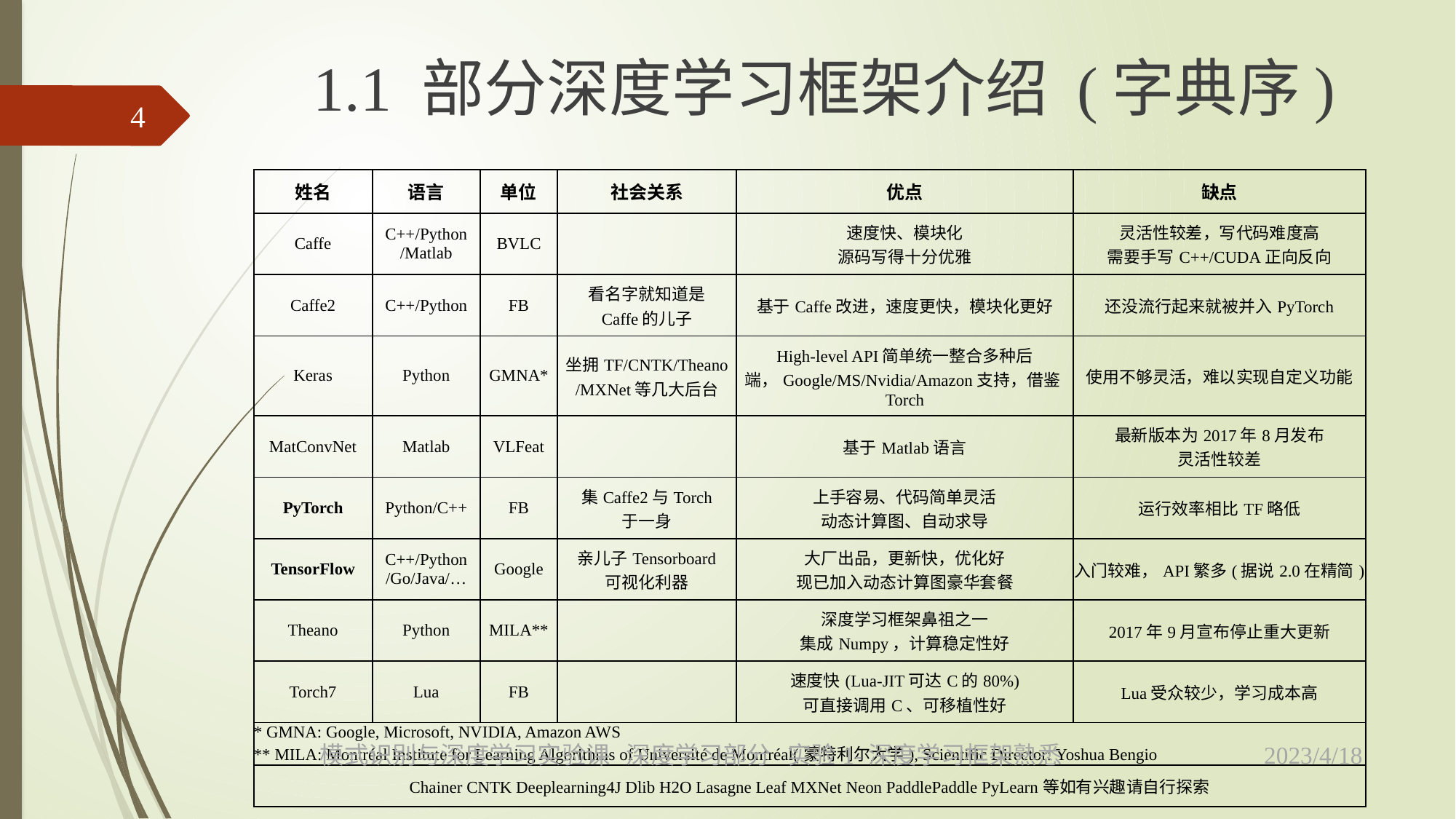

# 1.1 部分深度学习框架介绍 (字典序)
4
| 姓名 | 语言 | 单位 | 社会关系 | 优点 | 缺点 |
| --- | --- | --- | --- | --- | --- |
| Caffe | C++/Python /Matlab | BVLC |  | 速度快、模块化 源码写得十分优雅 | 灵活性较差，写代码难度高 需要手写C++/CUDA正向反向 |
| Caffe2 | C++/Python | FB | 看名字就知道是 Caffe的儿子 | 基于Caffe改进，速度更快，模块化更好 | 还没流行起来就被并入PyTorch |
| Keras | Python | GMNA\* | 坐拥TF/CNTK/Theano /MXNet等几大后台 | High-level API简单统一整合多种后端，Google/MS/Nvidia/Amazon支持，借鉴Torch | 使用不够灵活，难以实现自定义功能 |
| MatConvNet | Matlab | VLFeat |  | 基于Matlab语言 | 最新版本为2017年8月发布 灵活性较差 |
| PyTorch | Python/C++ | FB | 集Caffe2与Torch 于一身 | 上手容易、代码简单灵活 动态计算图、自动求导 | 运行效率相比TF略低 |
| TensorFlow | C++/Python /Go/Java/… | Google | 亲儿子Tensorboard 可视化利器 | 大厂出品，更新快，优化好 现已加入动态计算图豪华套餐 | 入门较难，API繁多(据说2.0在精简) |
| Theano | Python | MILA\*\* |  | 深度学习框架鼻祖之一 集成Numpy，计算稳定性好 | 2017年9月宣布停止重大更新 |
| Torch7 | Lua | FB |  | 速度快(Lua-JIT可达C的80%) 可直接调用C、可移植性好 | Lua受众较少，学习成本高 |
| \* GMNA: Google, Microsoft, NVIDIA, Amazon AWS \*\* MILA: Montréal Institute for Learning Algorithms of Université de Montréal(蒙特利尔大学), Scientific Director: Yoshua Bengio |  |  |  |  |  |
| Chainer CNTK Deeplearning4J Dlib H2O Lasagne Leaf MXNet Neon PaddlePaddle PyLearn等如有兴趣请自行探索 |  |  |  |  |  |
2023/4/18
模式识别与深度学习实验课   深度学习部分   实验1-深度学习框架熟悉